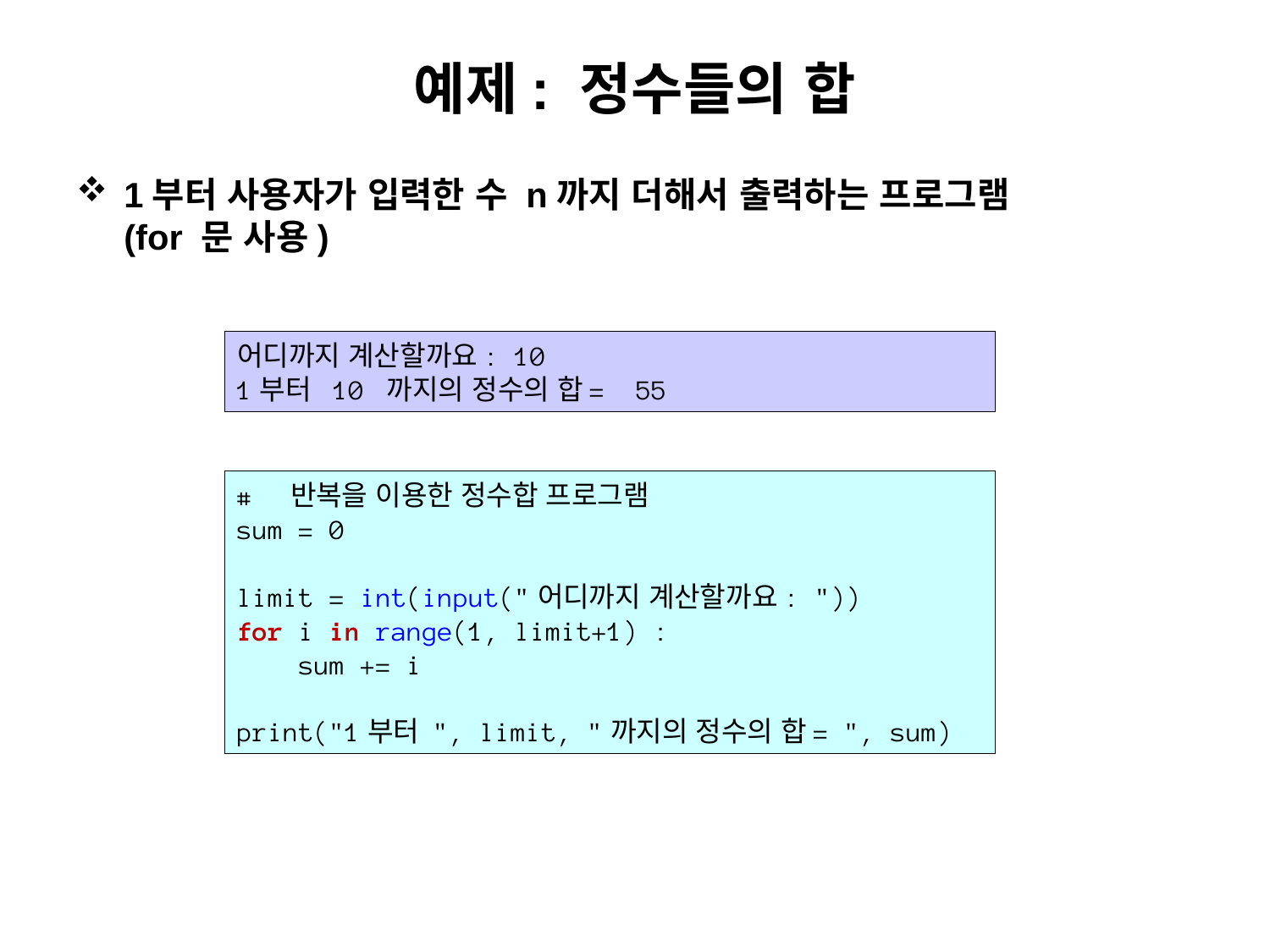

# 예제: 정수들의 합
1부터 사용자가 입력한 수 n까지 더해서 출력하는 프로그램
(for 문 사용)
어디까지 계산할까요: 10
1부터  10 까지의 정수의 합=  55
#  반복을 이용한 정수합 프로그램
sum = 0

limit = int(input("어디까지 계산할까요: "))
for i in range(1, limit+1) :
    sum += i

print("1부터 ", limit, "까지의 정수의 합= ", sum)